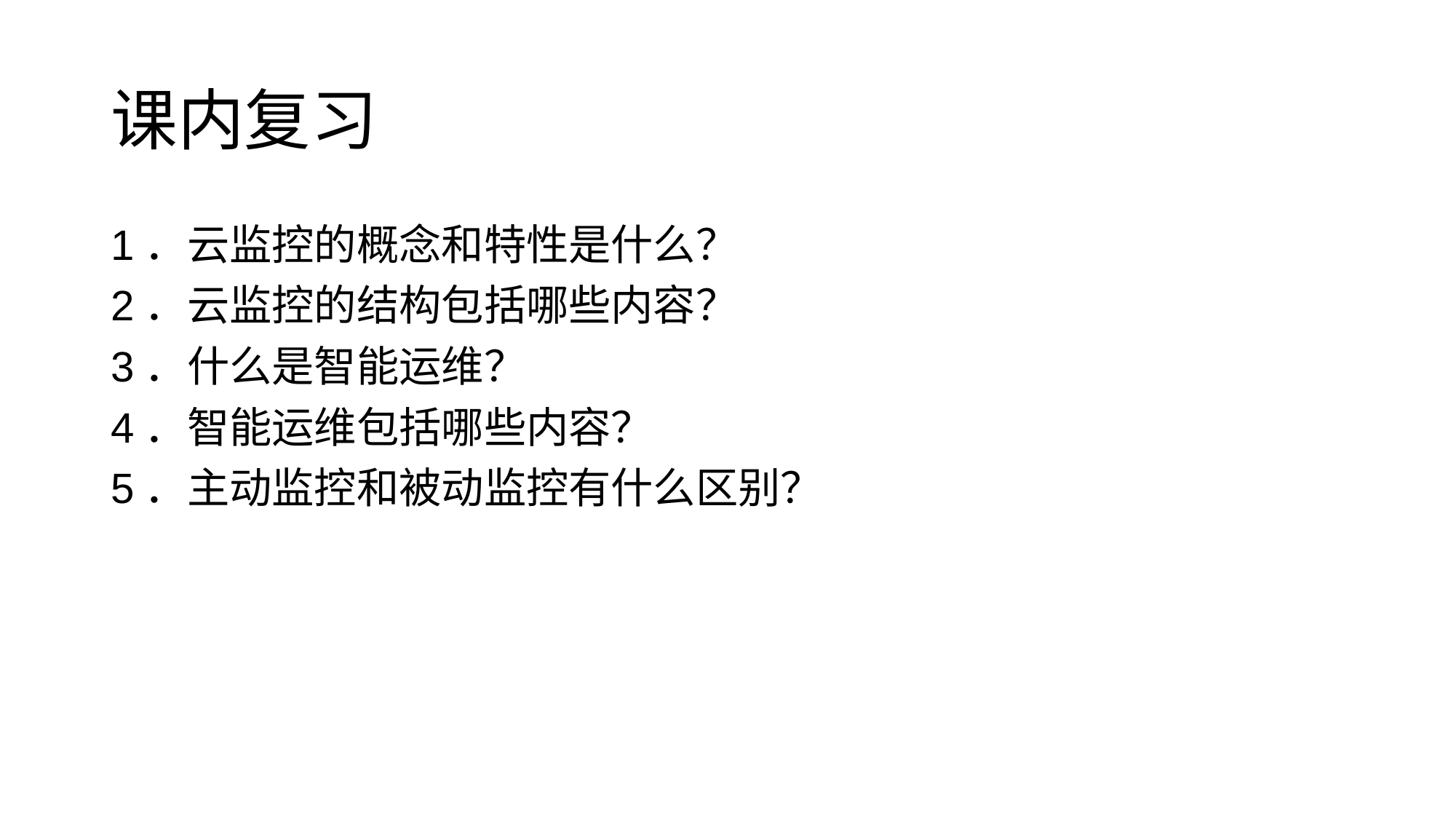

# 课内复习
1．云监控的概念和特性是什么？
2．云监控的结构包括哪些内容？
3．什么是智能运维？
4．智能运维包括哪些内容？
5．主动监控和被动监控有什么区别？